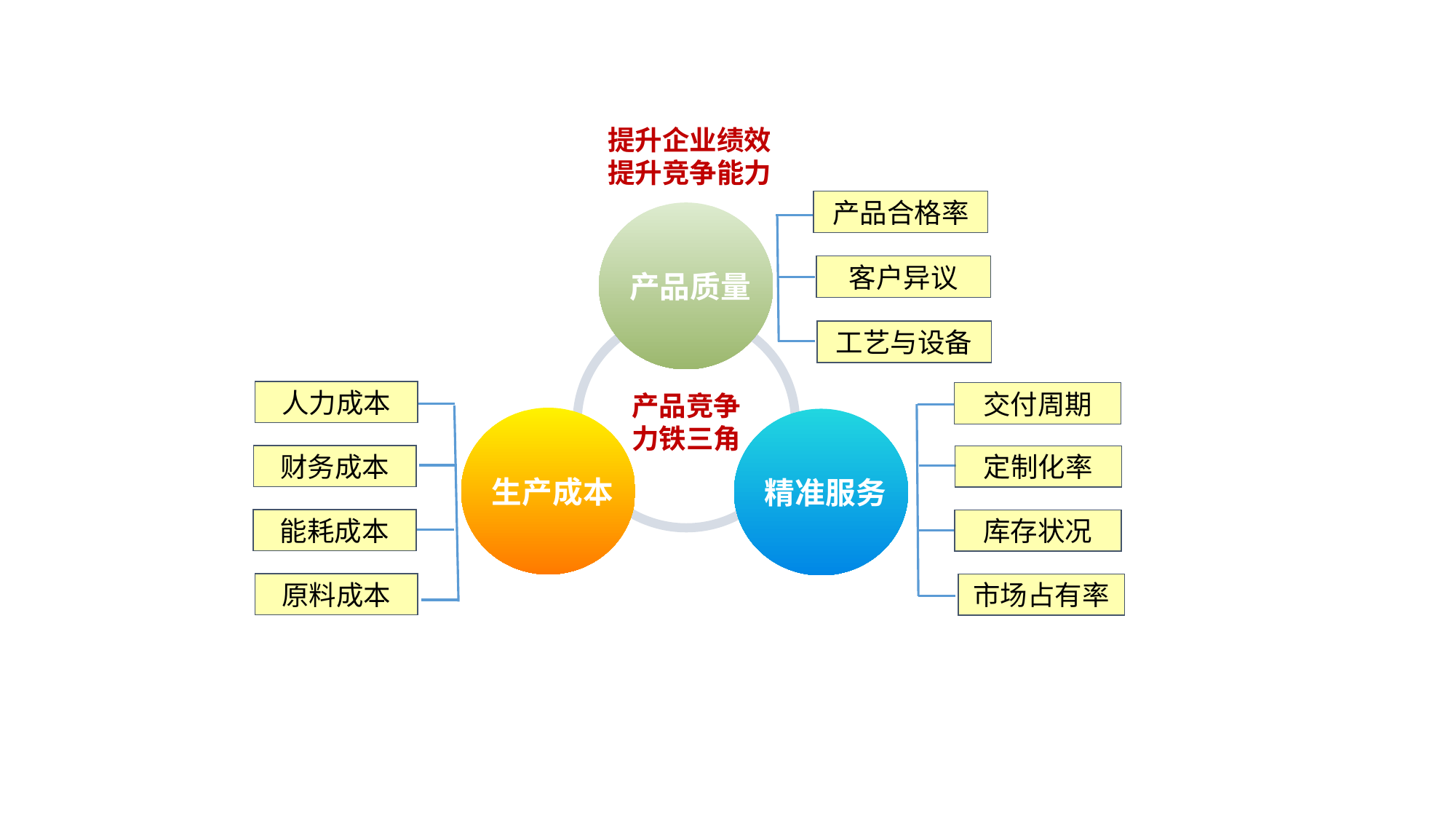

提升企业绩效
提升竞争能力

产品合格率
产品质量
客户异议
产品竞争力铁三角
工艺与设备
人力成本
交付周期
生产成本
精准服务
财务成本
定制化率
能耗成本
库存状况
原料成本
市场占有率